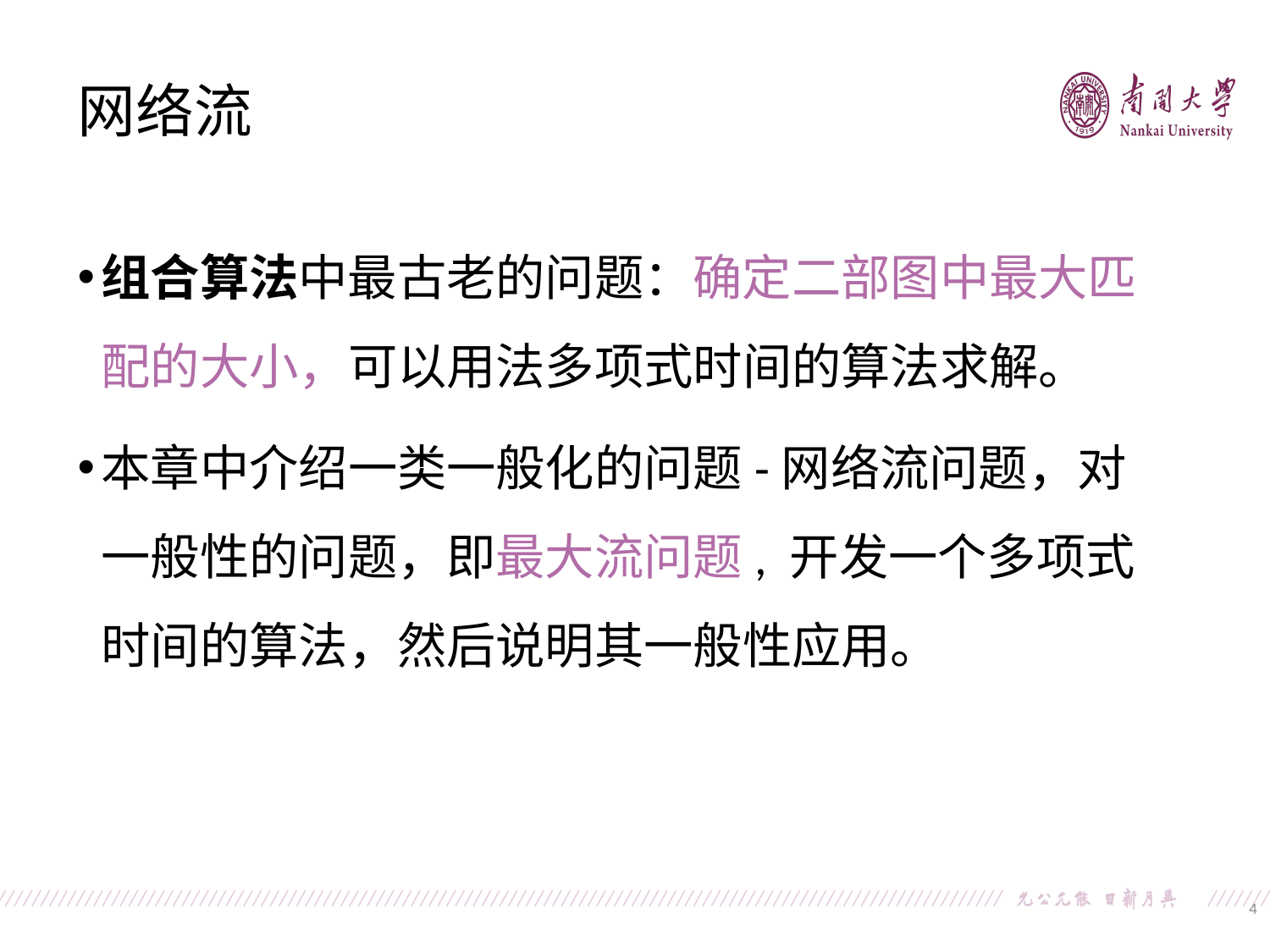

网络流
组合算法中最古老的问题：确定二部图中最大匹配的大小，可以用法多项式时间的算法求解。
本章中介绍一类一般化的问题-网络流问题，对一般性的问题，即最大流问题, 开发一个多项式时间的算法，然后说明其一般性应用。
4